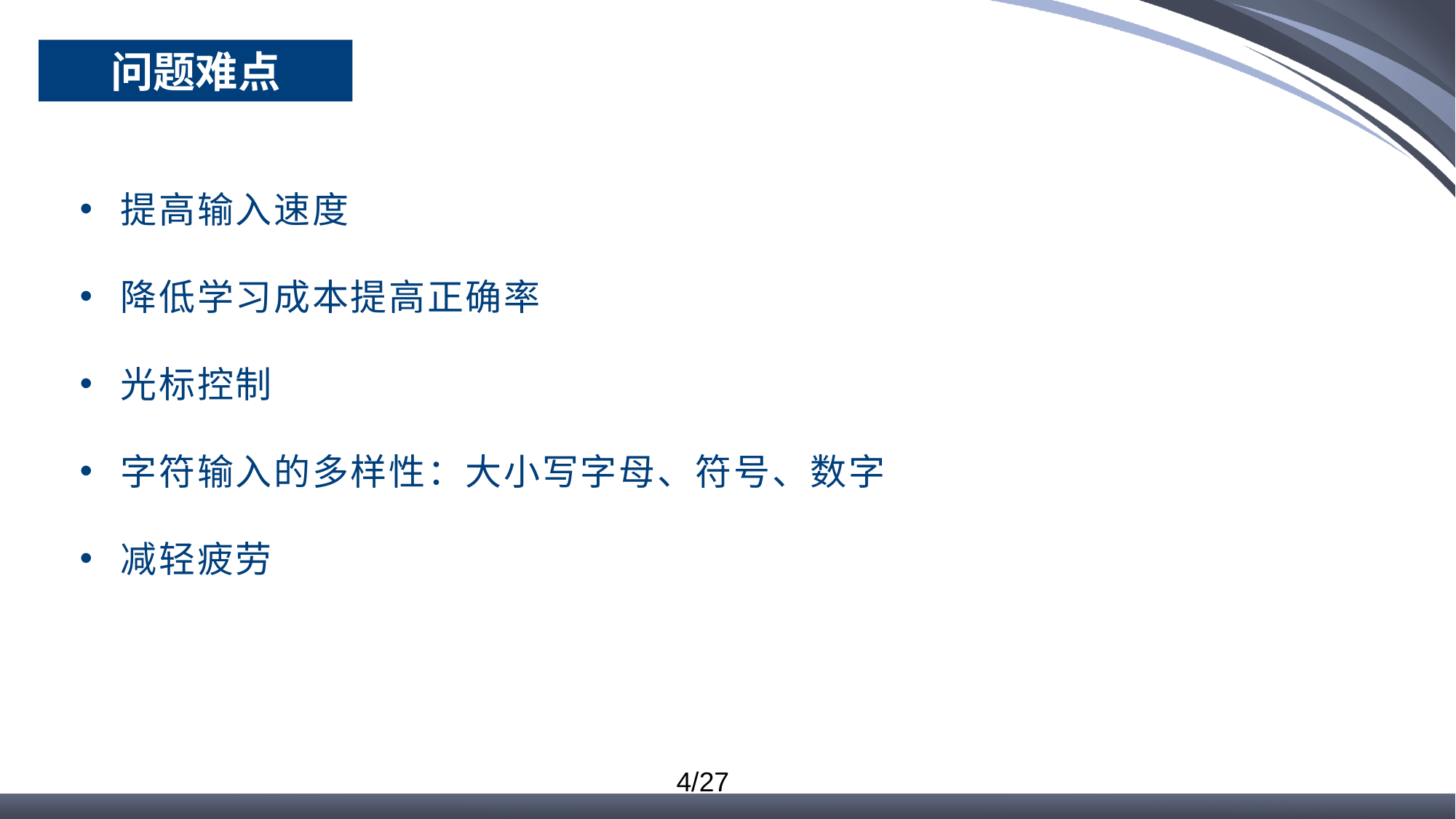

问题难点
提高输入速度

降低学习成本提高正确率

光标控制

字符输入的多样性：大小写字母、符号、数字

减轻疲劳
4/27